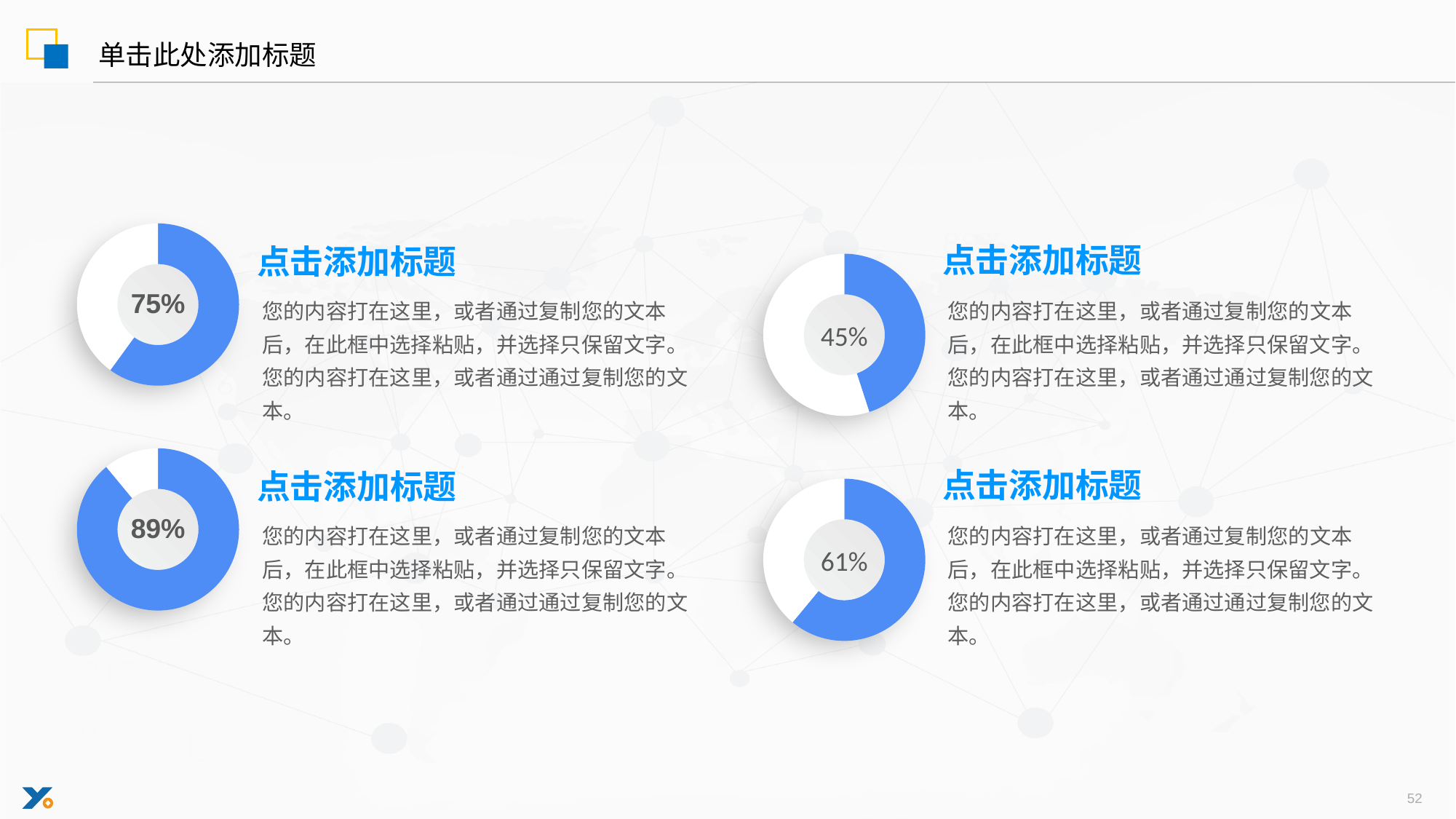

单击此处添加标题

### Chart

| Category | 销售额 |
|---|---|
| 第一季度 | 60.0 |
| 第二季度 | 40.0 |
75%
点击添加标题
点击添加标题

### Chart

| Category | 销售额 |
|---|---|
| 第一季度 | 45.0 |
| 第二季度 | 55.0 |
45%
您的内容打在这里，或者通过复制您的文本后，在此框中选择粘贴，并选择只保留文字。您的内容打在这里，或者通过通过复制您的文本。
您的内容打在这里，或者通过复制您的文本后，在此框中选择粘贴，并选择只保留文字。您的内容打在这里，或者通过通过复制您的文本。

### Chart

| Category | 销售额 |
|---|---|
| 第一季度 | 89.0 |
| 第二季度 | 11.0 |
89%
点击添加标题
点击添加标题

### Chart

| Category | 销售额 |
|---|---|
| 第一季度 | 61.0 |
| 第二季度 | 39.0 |
61%
您的内容打在这里，或者通过复制您的文本后，在此框中选择粘贴，并选择只保留文字。您的内容打在这里，或者通过通过复制您的文本。
您的内容打在这里，或者通过复制您的文本后，在此框中选择粘贴，并选择只保留文字。您的内容打在这里，或者通过通过复制您的文本。